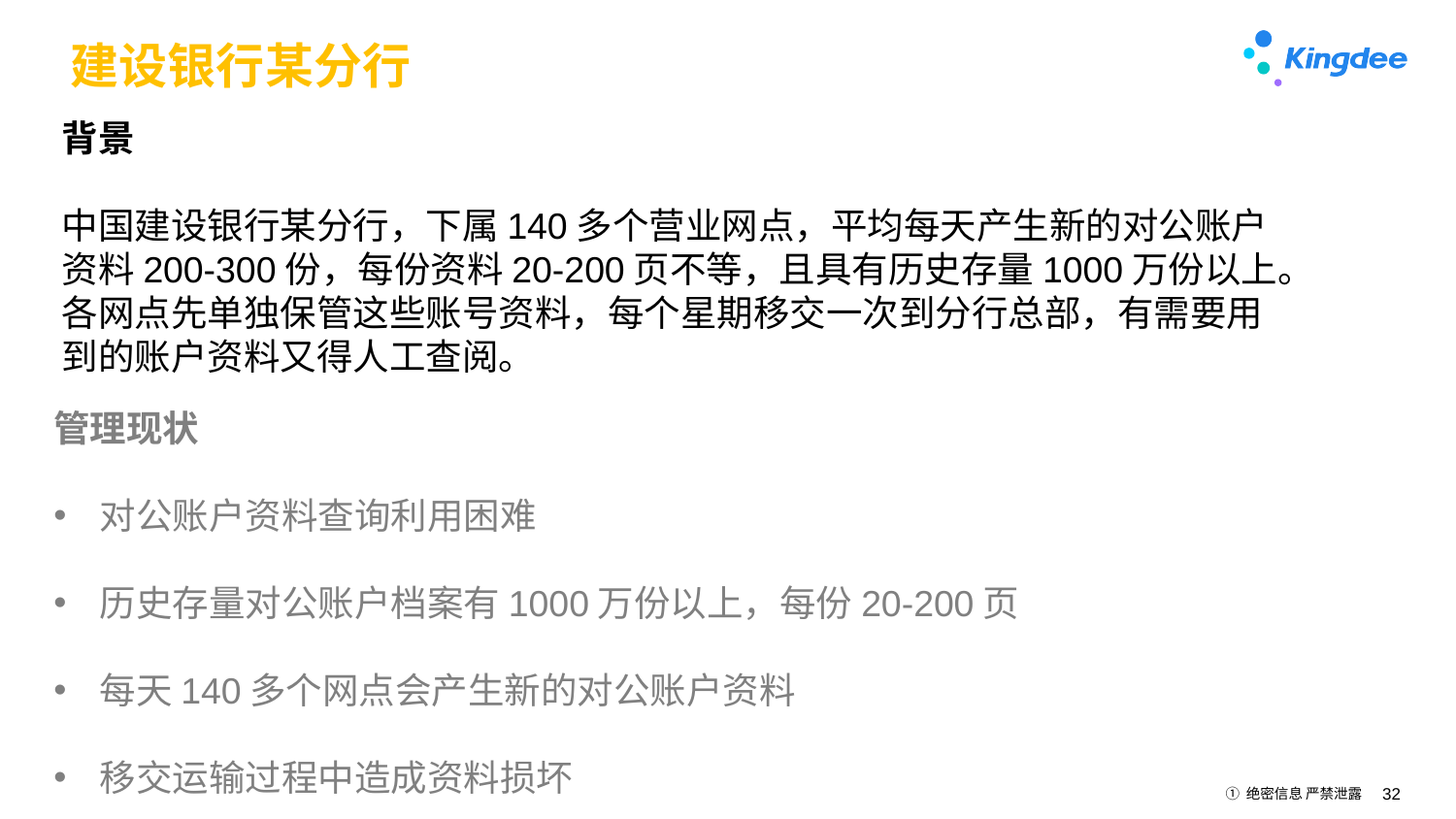

# 建设银行某分行
背景

中国建设银行某分行，下属140多个营业网点，平均每天产生新的对公账户资料200-300份，每份资料20-200页不等，且具有历史存量1000万份以上。各网点先单独保管这些账号资料，每个星期移交一次到分行总部，有需要用到的账户资料又得人工查阅。
管理现状

对公账户资料查询利用困难

历史存量对公账户档案有1000万份以上，每份20-200页

每天140多个网点会产生新的对公账户资料

移交运输过程中造成资料损坏